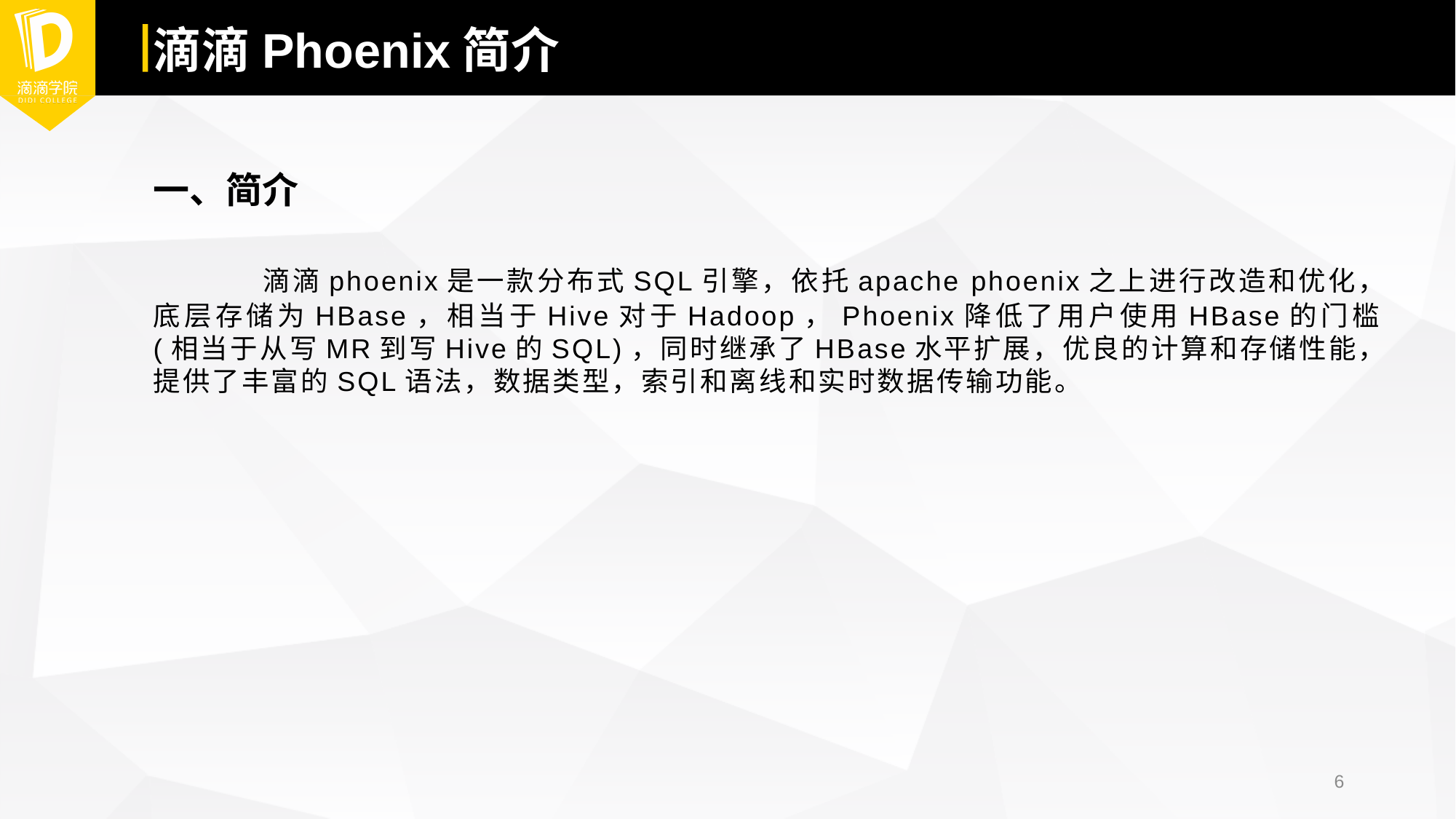

# 滴滴Phoenix简介
一、简介

	滴滴phoenix是一款分布式SQL引擎，依托apache phoenix之上进行改造和优化，底层存储为HBase，相当于Hive对于Hadoop，Phoenix降低了用户使用HBase的门槛(相当于从写MR到写Hive的SQL)，同时继承了HBase水平扩展，优良的计算和存储性能，提供了丰富的SQL语法，数据类型，索引和离线和实时数据传输功能。

6